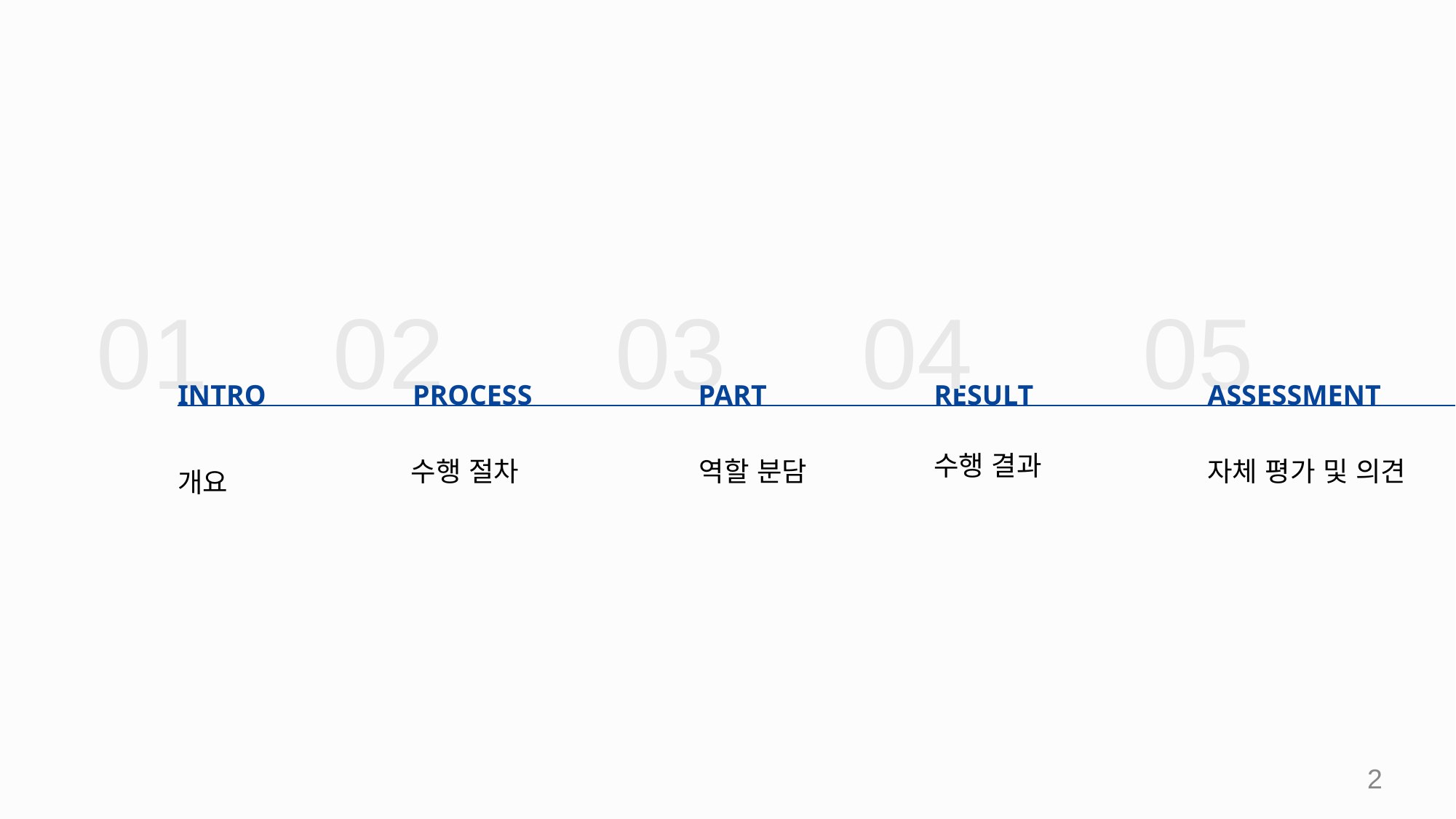

# 01
02
03
04
05
INTRO
PROCESS
PART
ASSESSMENT
RESULT

수행 결과
자체 평가 및 의견
수행 절차
역할 분담
개요
2